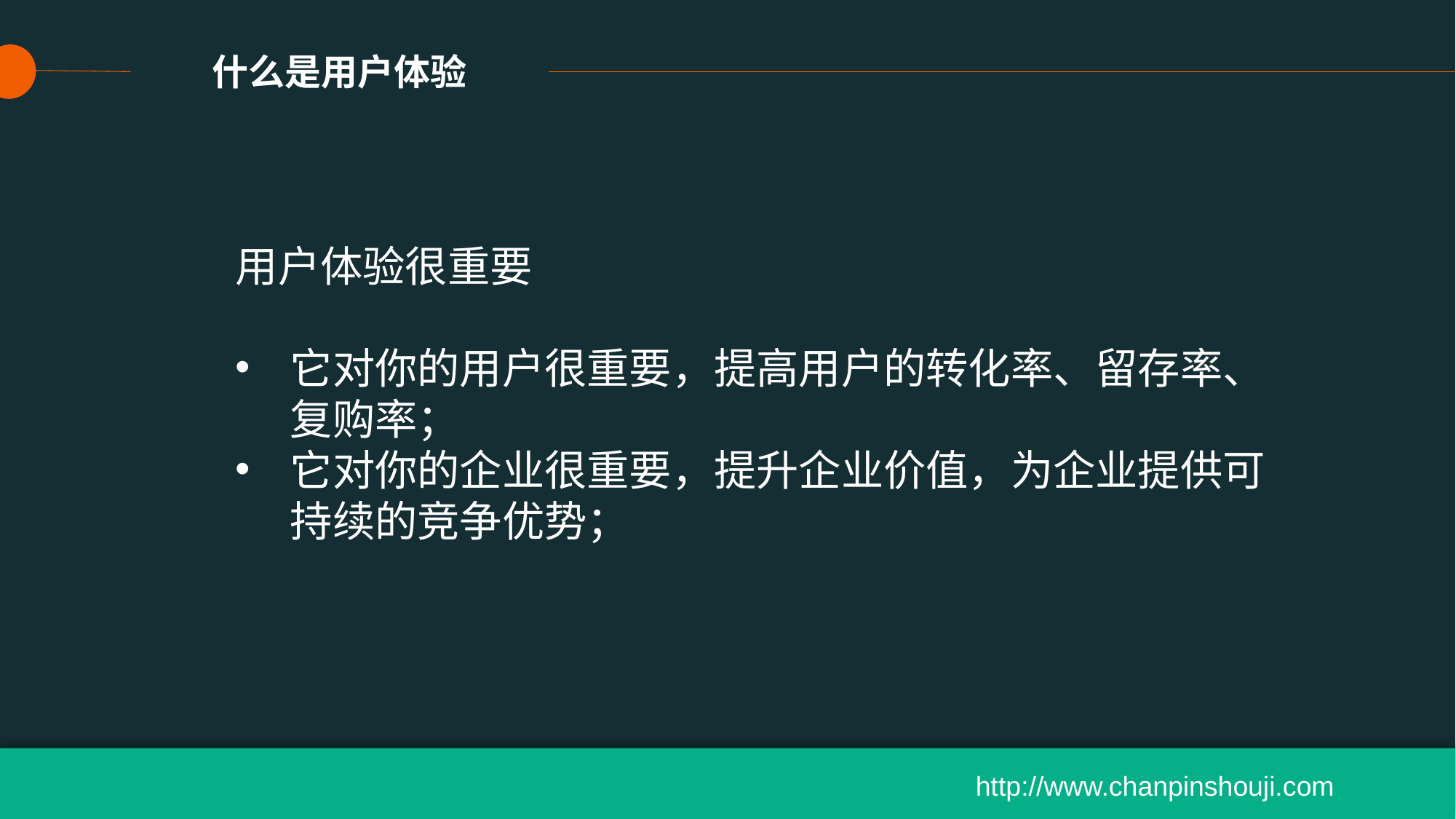

什么是用户体验
用户体验很重要

它对你的用户很重要，提高用户的转化率、留存率、复购率；
它对你的企业很重要，提升企业价值，为企业提供可持续的竞争优势；